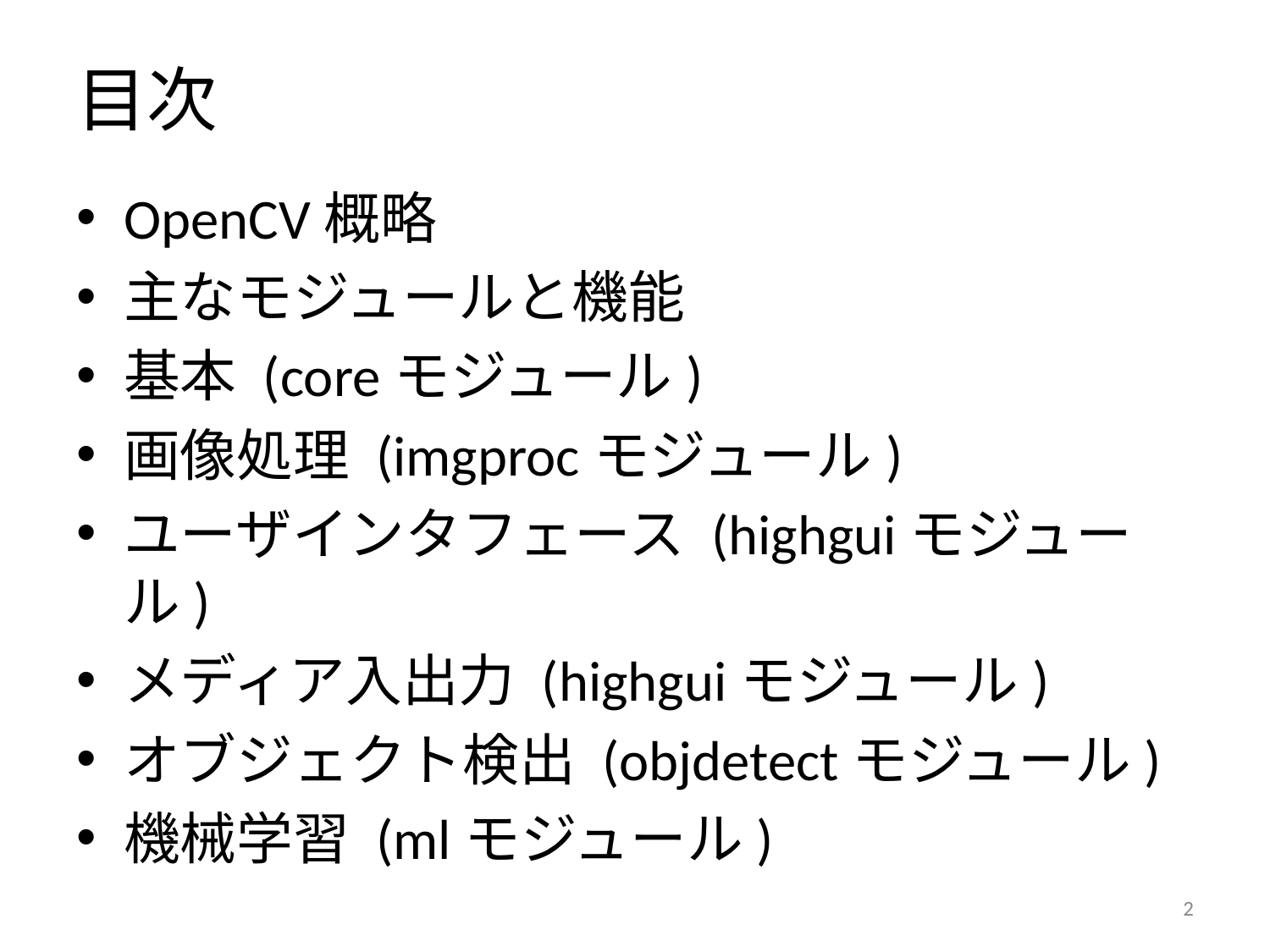

# 目次
OpenCV概略
主なモジュールと機能
基本 (coreモジュール)
画像処理 (imgprocモジュール)
ユーザインタフェース (highguiモジュール)
メディア入出力 (highguiモジュール)
オブジェクト検出 (objdetectモジュール)
機械学習 (mlモジュール)

2